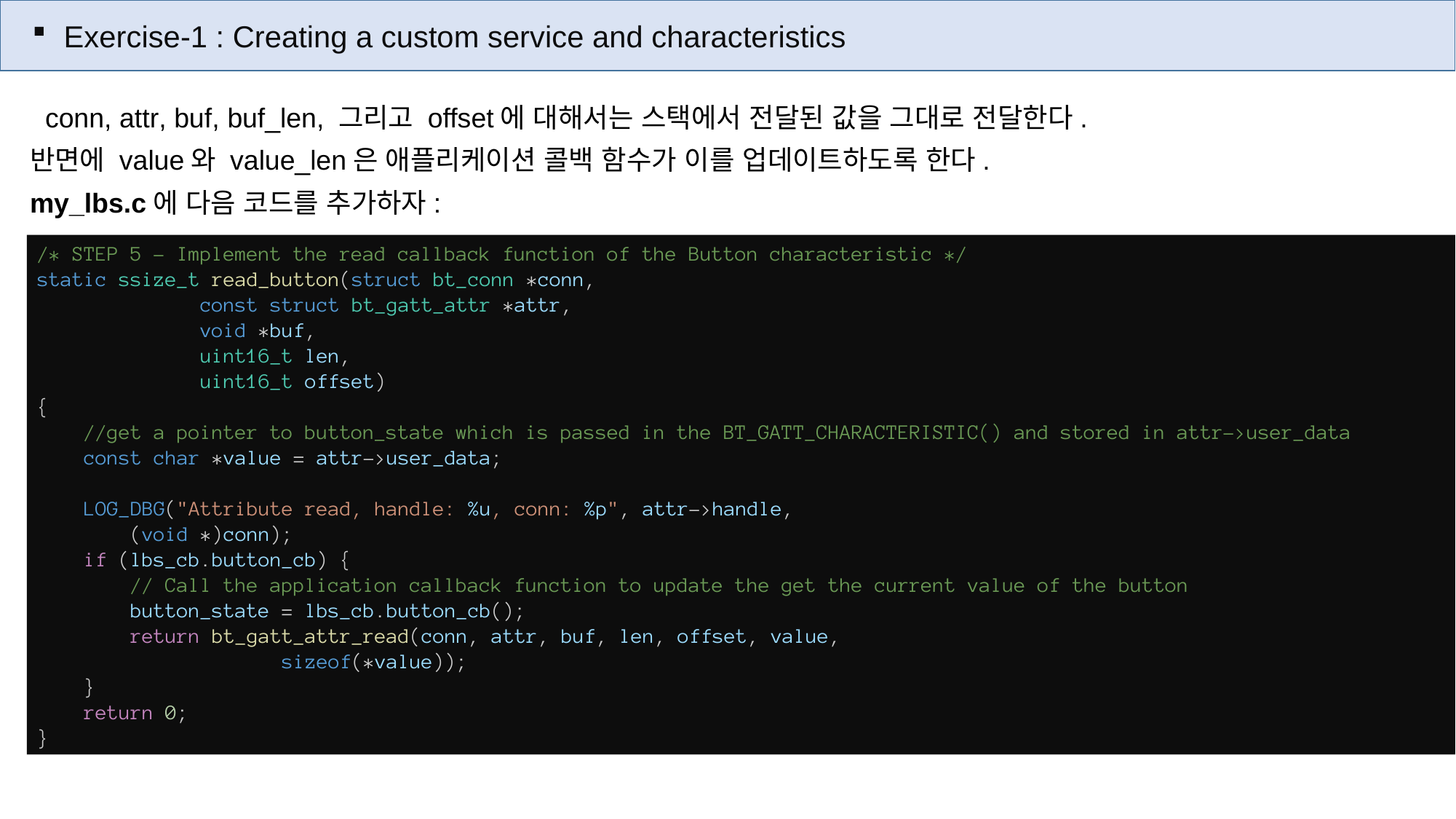

Exercise-1 : Creating a custom service and characteristics
  conn, attr, buf, buf_len, 그리고 offset에 대해서는 스택에서 전달된 값을 그대로 전달한다.
반면에 value와 value_len은 애플리케이션 콜백 함수가 이를 업데이트하도록 한다.
my_lbs.c에 다음 코드를 추가하자:
/* STEP 5 - Implement the read callback function of the Button characteristic */
static ssize_t read_button(struct bt_conn *conn,
              const struct bt_gatt_attr *attr,
              void *buf,
              uint16_t len,
              uint16_t offset)
{
    //get a pointer to button_state which is passed in the BT_GATT_CHARACTERISTIC() and stored in attr->user_data
    const char *value = attr->user_data;
    LOG_DBG("Attribute read, handle: %u, conn: %p", attr->handle,
        (void *)conn);
    if (lbs_cb.button_cb) {
        // Call the application callback function to update the get the current value of the button
        button_state = lbs_cb.button_cb();
        return bt_gatt_attr_read(conn, attr, buf, len, offset, value,
                     sizeof(*value));
    }
    return 0;
}